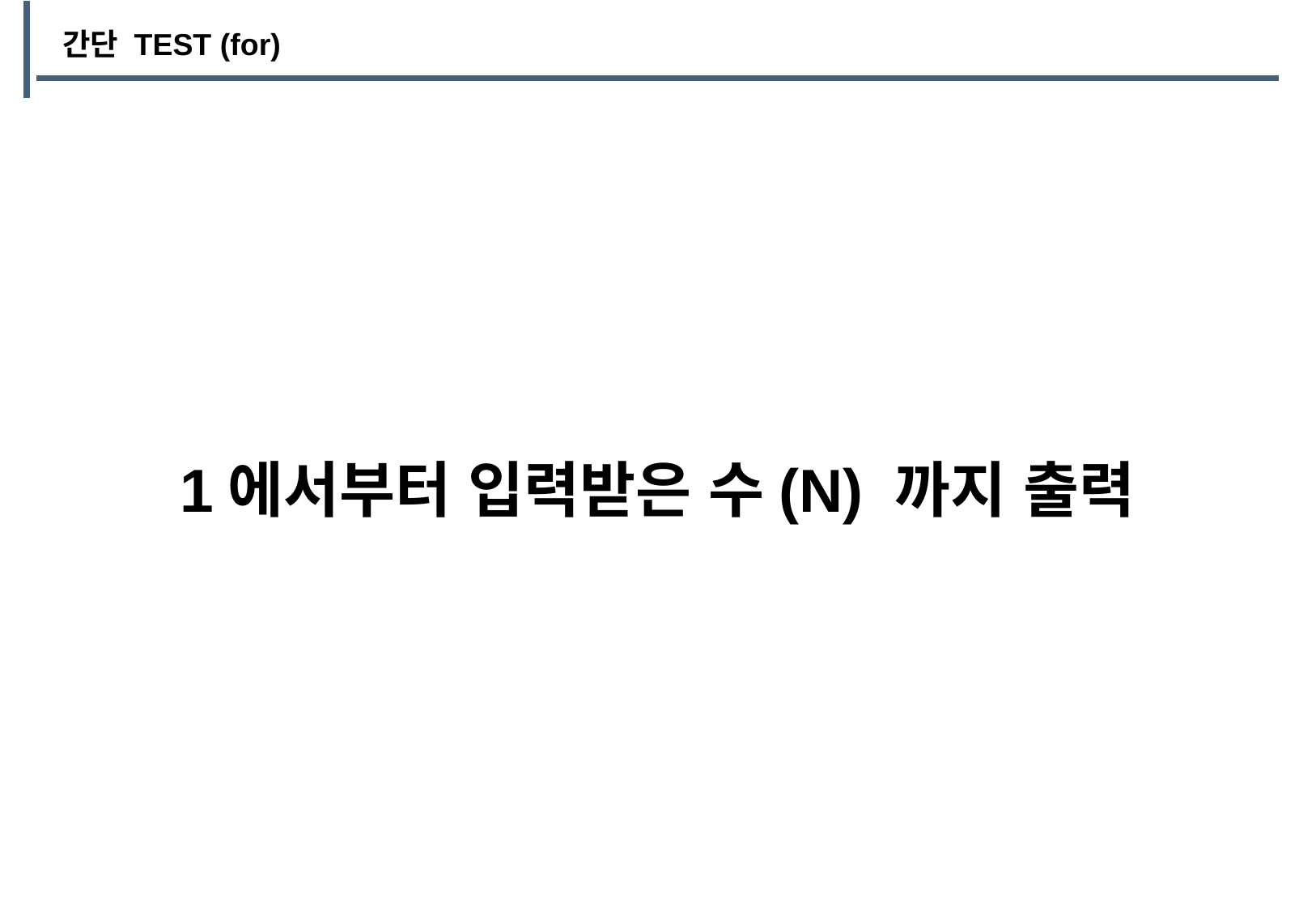

간단 TEST (for)

1에서부터 입력받은 수(N) 까지 출력